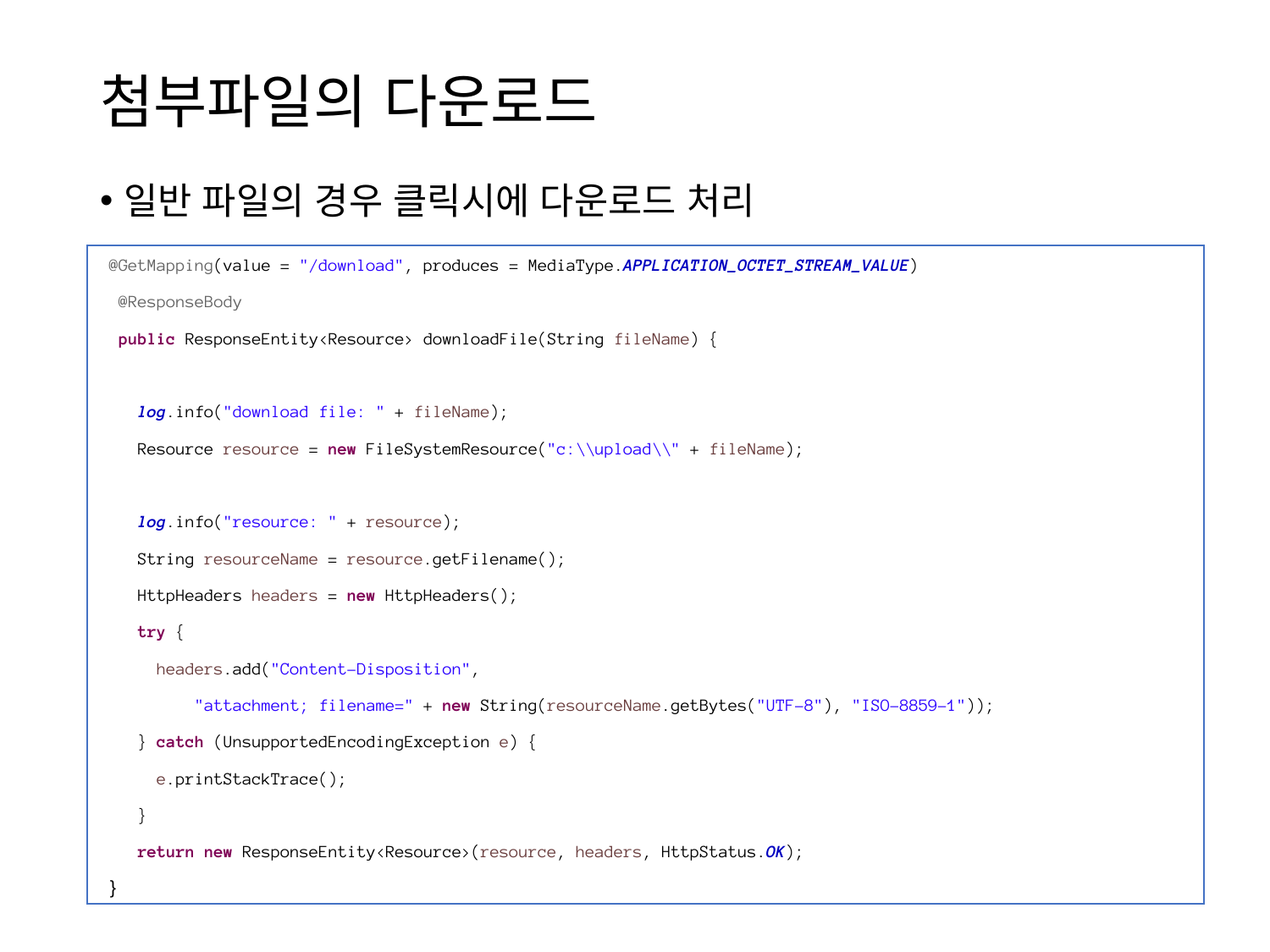

# 첨부파일의 다운로드
일반 파일의 경우 클릭시에 다운로드 처리
 @GetMapping(value = "/download", produces = MediaType.APPLICATION_OCTET_STREAM_VALUE)
  @ResponseBody
  public ResponseEntity<Resource> downloadFile(String fileName) {

    log.info("download file: " + fileName);
    Resource resource = new FileSystemResource("c:\\upload\\" + fileName);

    log.info("resource: " + resource);
    String resourceName = resource.getFilename();
    HttpHeaders headers = new HttpHeaders();
    try {
      headers.add("Content-Disposition",
          "attachment; filename=" + new String(resourceName.getBytes("UTF-8"), "ISO-8859-1"));
    } catch (UnsupportedEncodingException e) {
      e.printStackTrace();
    }
    return new ResponseEntity<Resource>(resource, headers, HttpStatus.OK);
  }